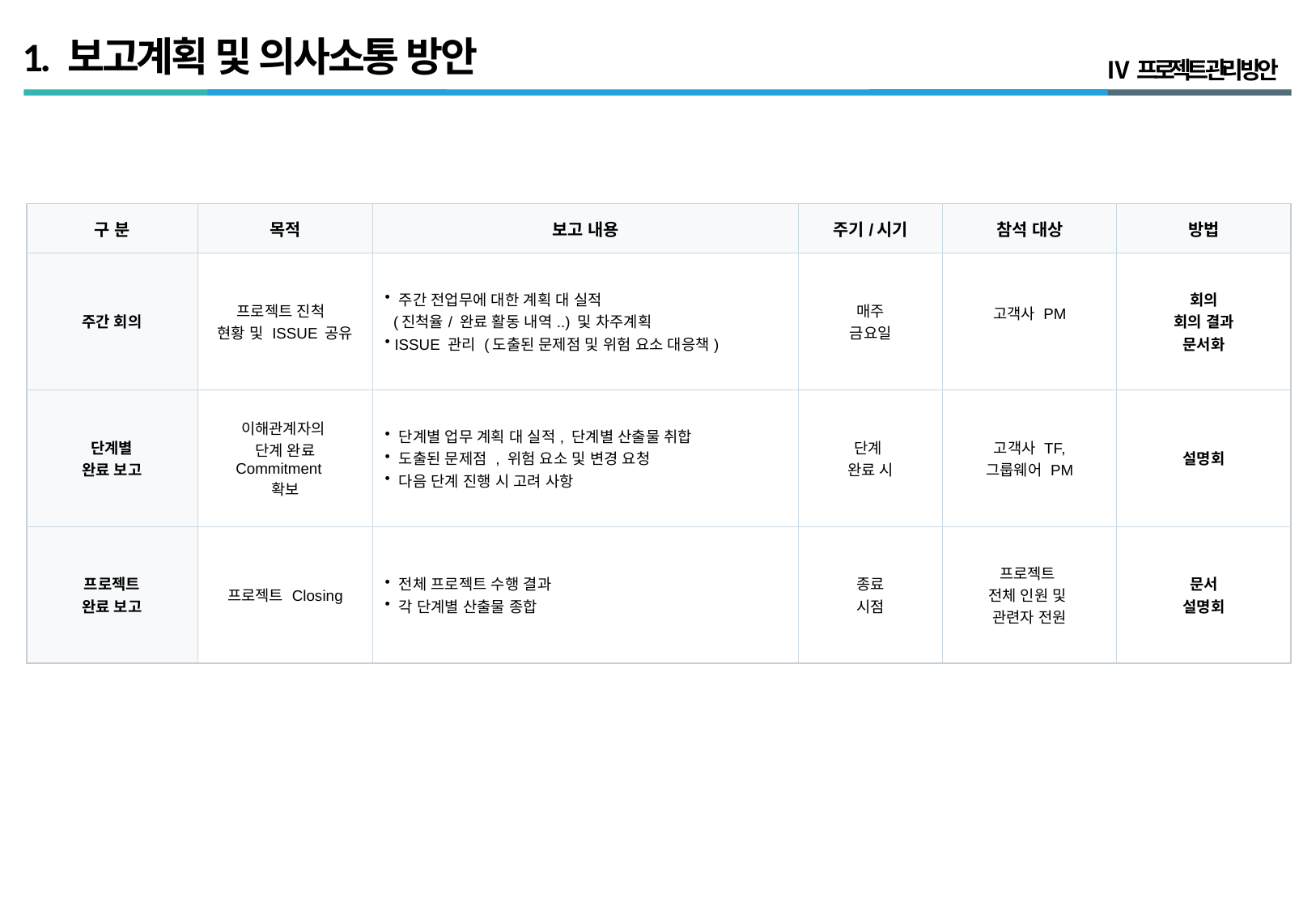

# 1. 보고계획 및 의사소통 방안
Ⅳ  프로젝트 관리 방안
| 구 분 | 목적 | 보고 내용 | 주기/시기 | 참석 대상 | 방법 |
| --- | --- | --- | --- | --- | --- |
| 주간 회의 | 프로젝트 진척 현황 및 ISSUE 공유 | 주간 전업무에 대한 계획 대 실적 (진척율/ 완료 활동 내역..) 및 차주계획 ISSUE 관리 (도출된 문제점 및 위험 요소 대응책) | 매주 금요일 | 고객사 PM | 회의 회의 결과 문서화 |
| 단계별 완료 보고 | 이해관계자의 단계 완료 Commitment 확보 | 단계별 업무 계획 대 실적, 단계별 산출물 취합 도출된 문제점 , 위험 요소 및 변경 요청 다음 단계 진행 시 고려 사항 | 단계 완료 시 | 고객사 TF, 그룹웨어 PM | 설명회 |
| 프로젝트 완료 보고 | 프로젝트 Closing | 전체 프로젝트 수행 결과 각 단계별 산출물 종합 | 종료 시점 | 프로젝트 전체 인원 및 관련자 전원 | 문서 설명회 |